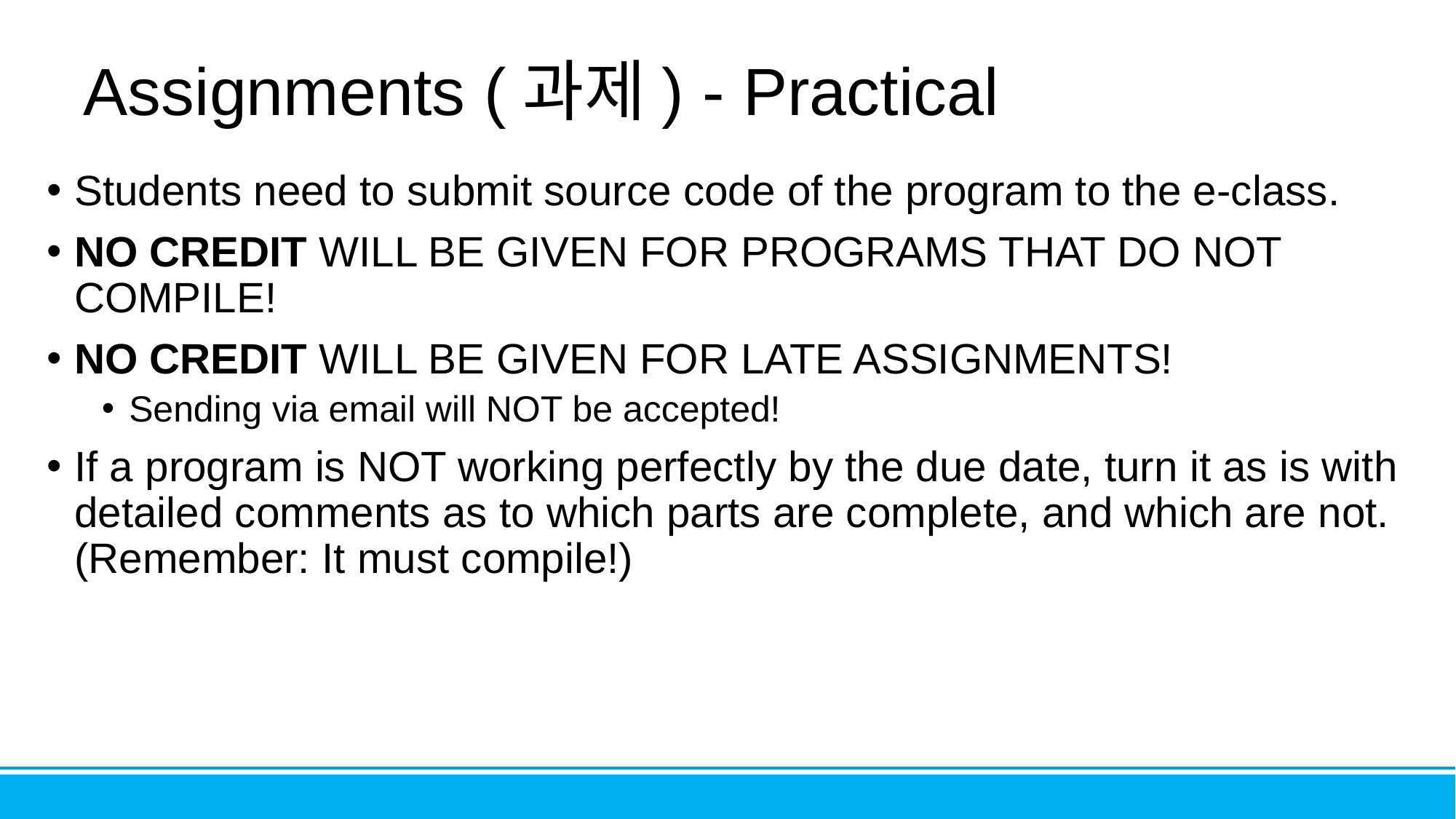

# Assignments (과제) - Practical
Students need to submit source code of the program to the e-class.
NO CREDIT WILL BE GIVEN FOR PROGRAMS THAT DO NOT COMPILE!
NO CREDIT WILL BE GIVEN FOR LATE ASSIGNMENTS!
Sending via email will NOT be accepted!
If a program is NOT working perfectly by the due date, turn it as is with detailed comments as to which parts are complete, and which are not. (Remember: It must compile!)